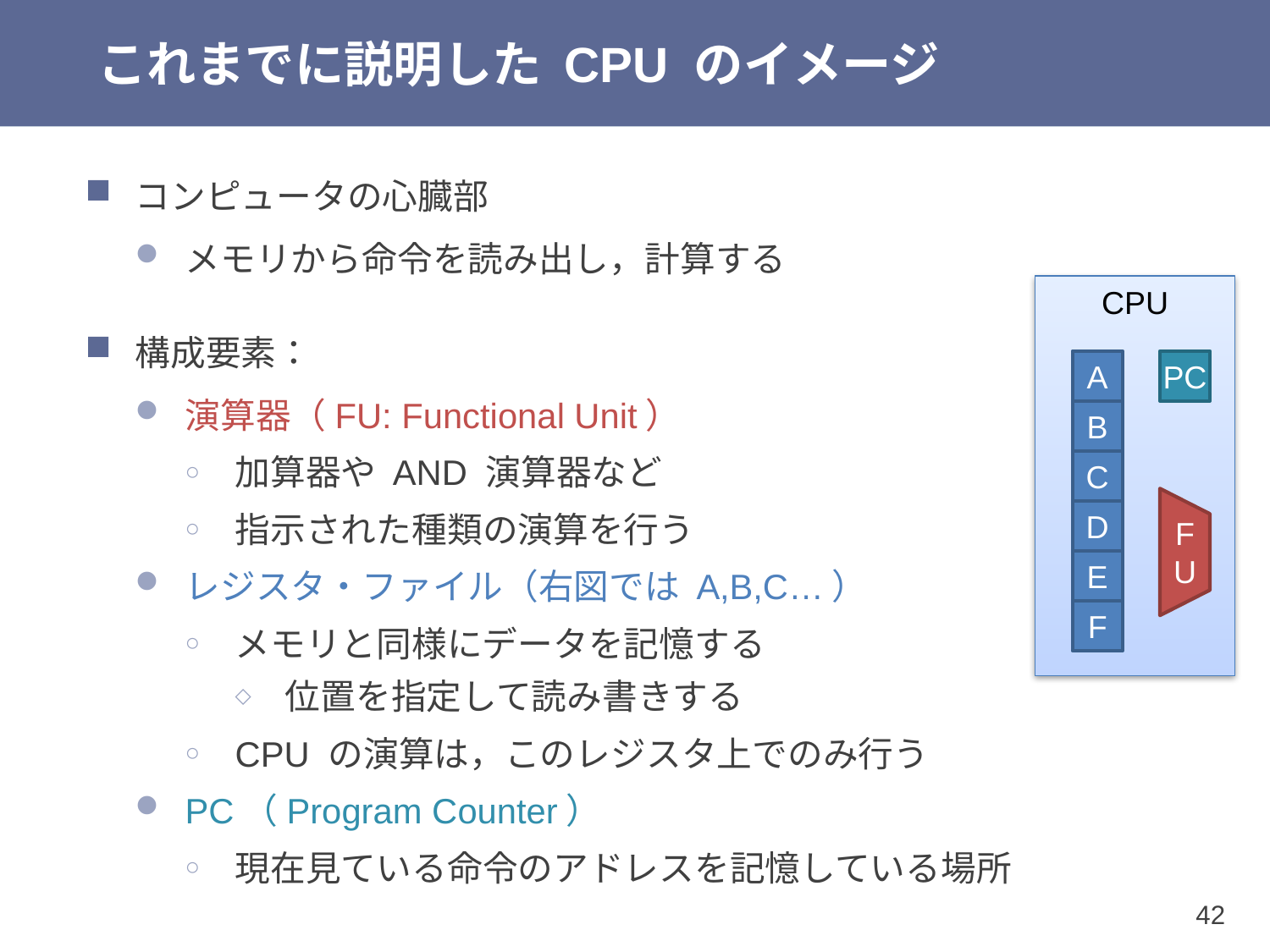

# これまでに説明した CPU のイメージ
コンピュータの心臓部
メモリから命令を読み出し，計算する
構成要素：
演算器（FU: Functional Unit）
加算器や AND 演算器など
指示された種類の演算を行う
レジスタ・ファイル（右図では A,B,C…）
メモリと同様にデータを記憶する
位置を指定して読み書きする
CPU の演算は，このレジスタ上でのみ行う
PC（Program Counter）
現在見ている命令のアドレスを記憶している場所
CPU
A
PC
B
C
D
FU
E
F